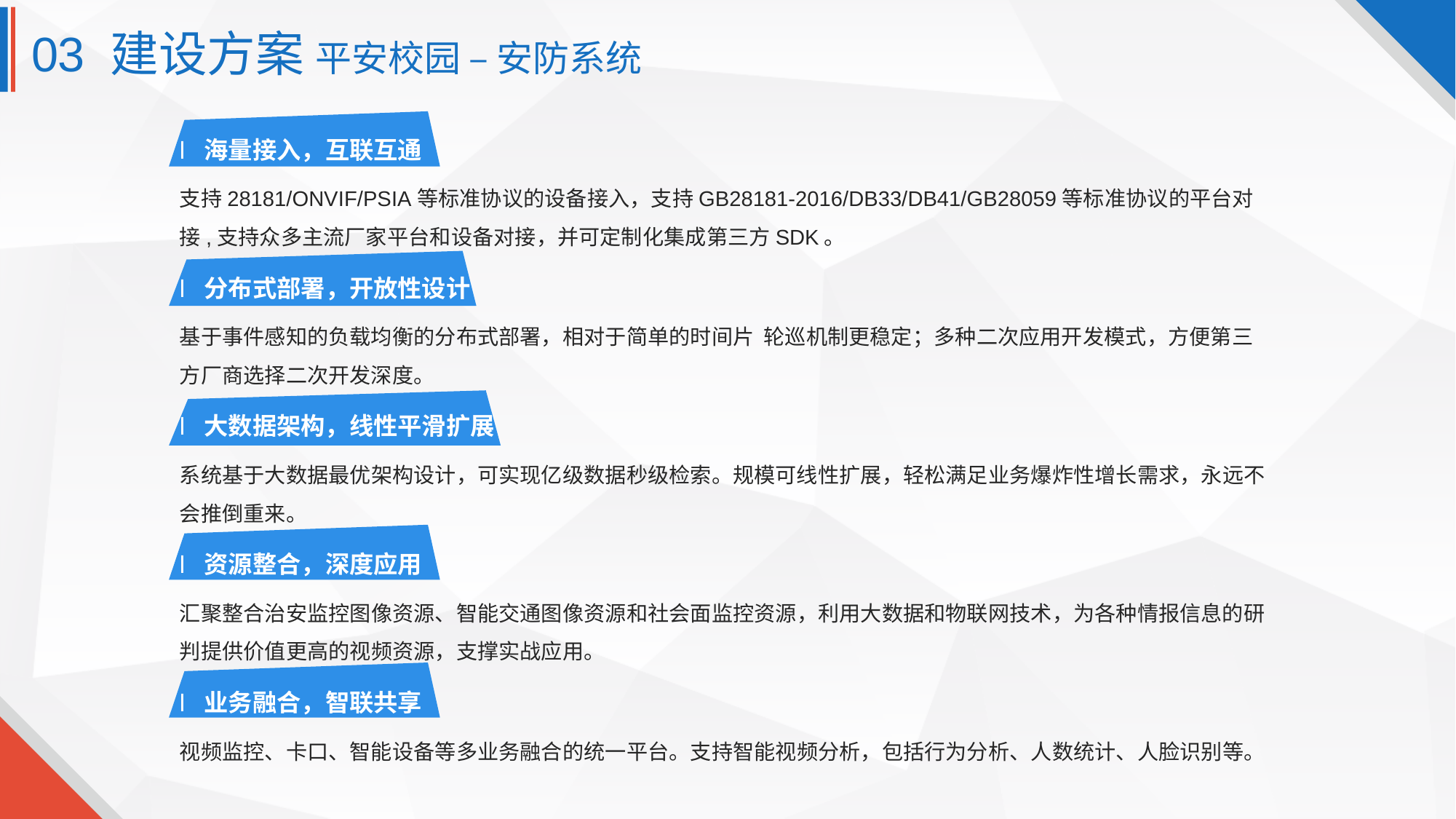

03 建设方案 平安校园 – 安防系统

l  海量接入，互联互通
支持28181/ONVIF/PSIA等标准协议的设备接入，支持GB28181-2016/DB33/DB41/GB28059等标准协议的平台对接,支持众多主流厂家平台和设备对接，并可定制化集成第三方SDK。
l  分布式部署，开放性设计
基于事件感知的负载均衡的分布式部署，相对于简单的时间片  轮巡机制更稳定；多种二次应用开发模式，方便第三方厂商选择二次开发深度。
l  大数据架构，线性平滑扩展
系统基于大数据最优架构设计，可实现亿级数据秒级检索。规模可线性扩展，轻松满足业务爆炸性增长需求，永远不会推倒重来。
l  资源整合，深度应用
汇聚整合治安监控图像资源、智能交通图像资源和社会面监控资源，利用大数据和物联网技术，为各种情报信息的研判提供价值更高的视频资源，支撑实战应用。
l  业务融合，智联共享
视频监控、卡口、智能设备等多业务融合的统一平台。支持智能视频分析，包括行为分析、人数统计、人脸识别等。